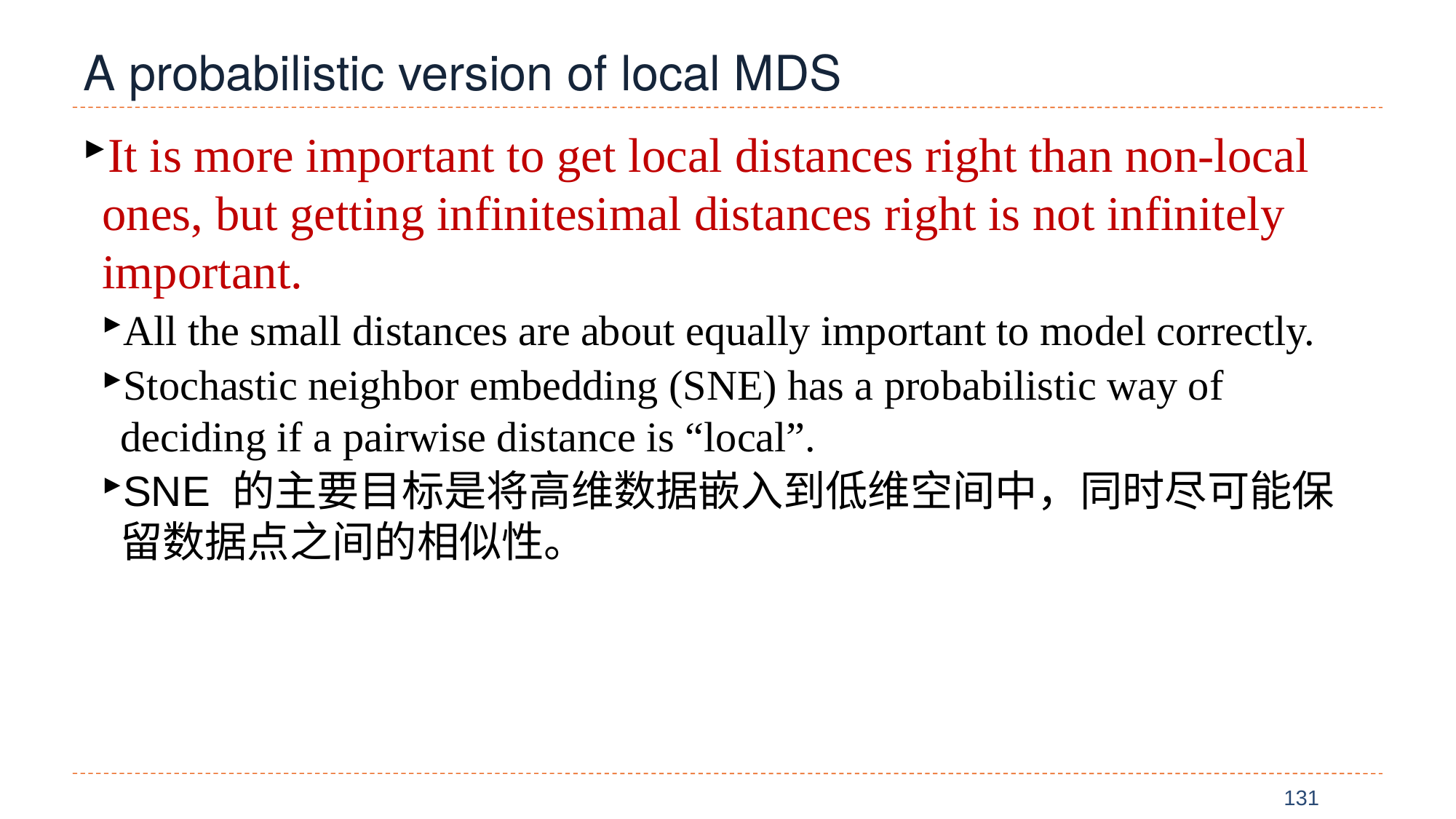

# A probabilistic version of local MDS
It is more important to get local distances right than non-local ones, but getting infinitesimal distances right is not infinitely important.
All the small distances are about equally important to model correctly.
Stochastic neighbor embedding (SNE) has a probabilistic way of deciding if a pairwise distance is “local”.
SNE 的主要目标是将高维数据嵌入到低维空间中，同时尽可能保留数据点之间的相似性。